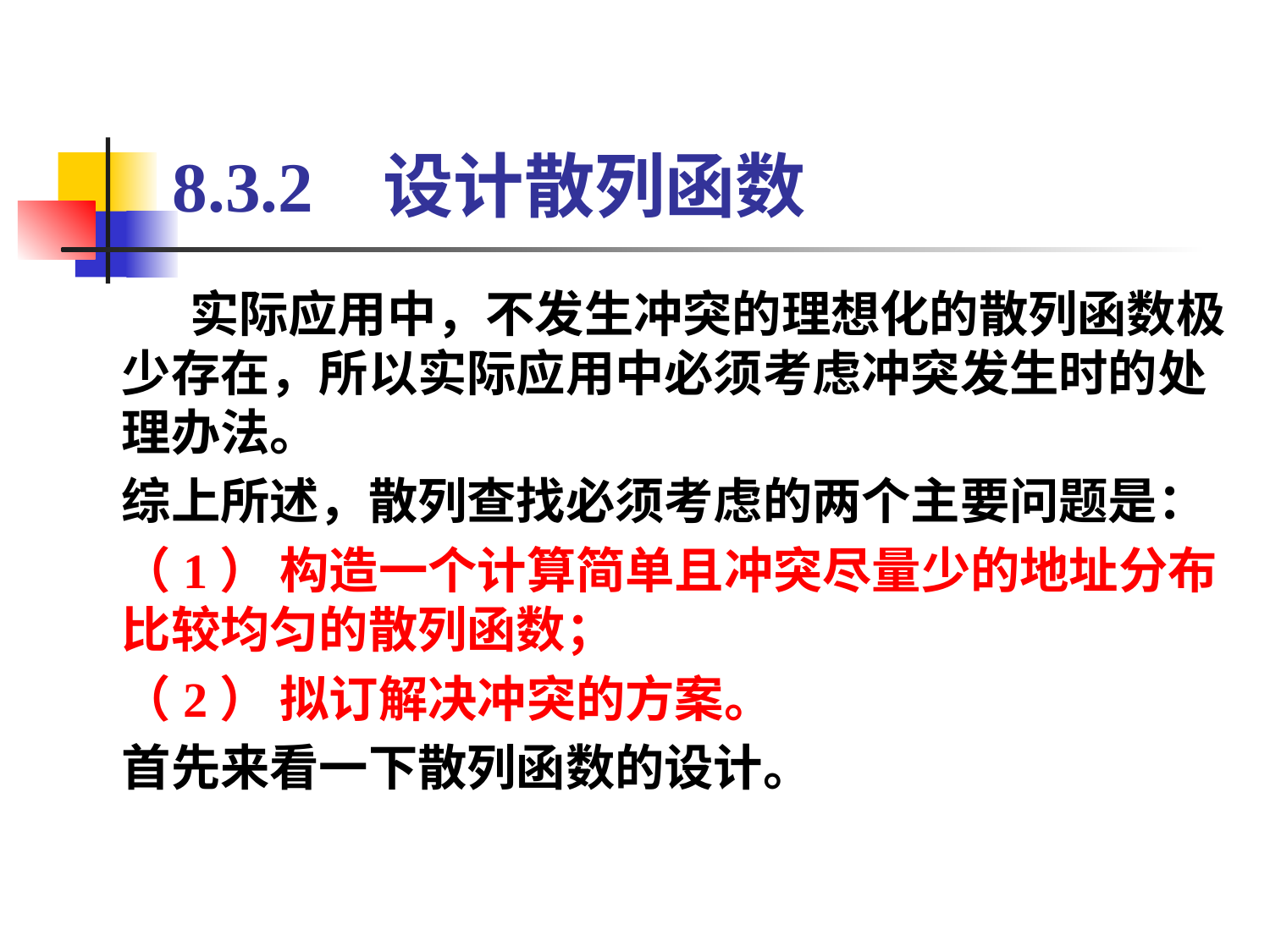

# 8.3.2   设计散列函数
     实际应用中，不发生冲突的理想化的散列函数极少存在，所以实际应用中必须考虑冲突发生时的处理办法。
综上所述，散列查找必须考虑的两个主要问题是：
（1） 构造一个计算简单且冲突尽量少的地址分布比较均匀的散列函数；
（2） 拟订解决冲突的方案。
首先来看一下散列函数的设计。

44